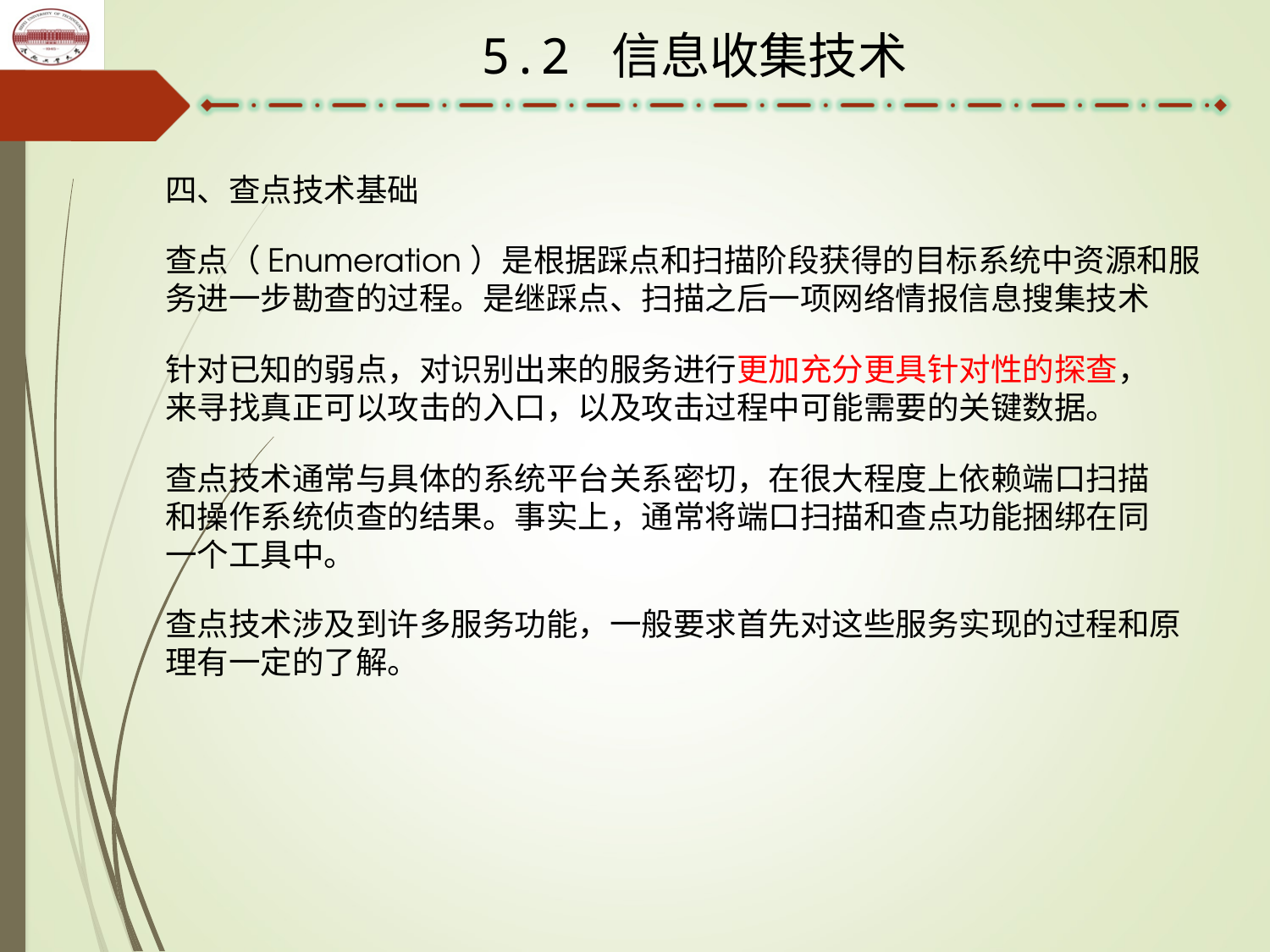

5.2 信息收集技术
四、查点技术基础
查点（Enumeration）是根据踩点和扫描阶段获得的目标系统中资源和服务进一步勘查的过程。是继踩点、扫描之后一项网络情报信息搜集技术
针对已知的弱点，对识别出来的服务进行更加充分更具针对性的探查，来寻找真正可以攻击的入口，以及攻击过程中可能需要的关键数据。
查点技术通常与具体的系统平台关系密切，在很大程度上依赖端口扫描和操作系统侦查的结果。事实上，通常将端口扫描和查点功能捆绑在同一个工具中。
查点技术涉及到许多服务功能，一般要求首先对这些服务实现的过程和原理有一定的了解。